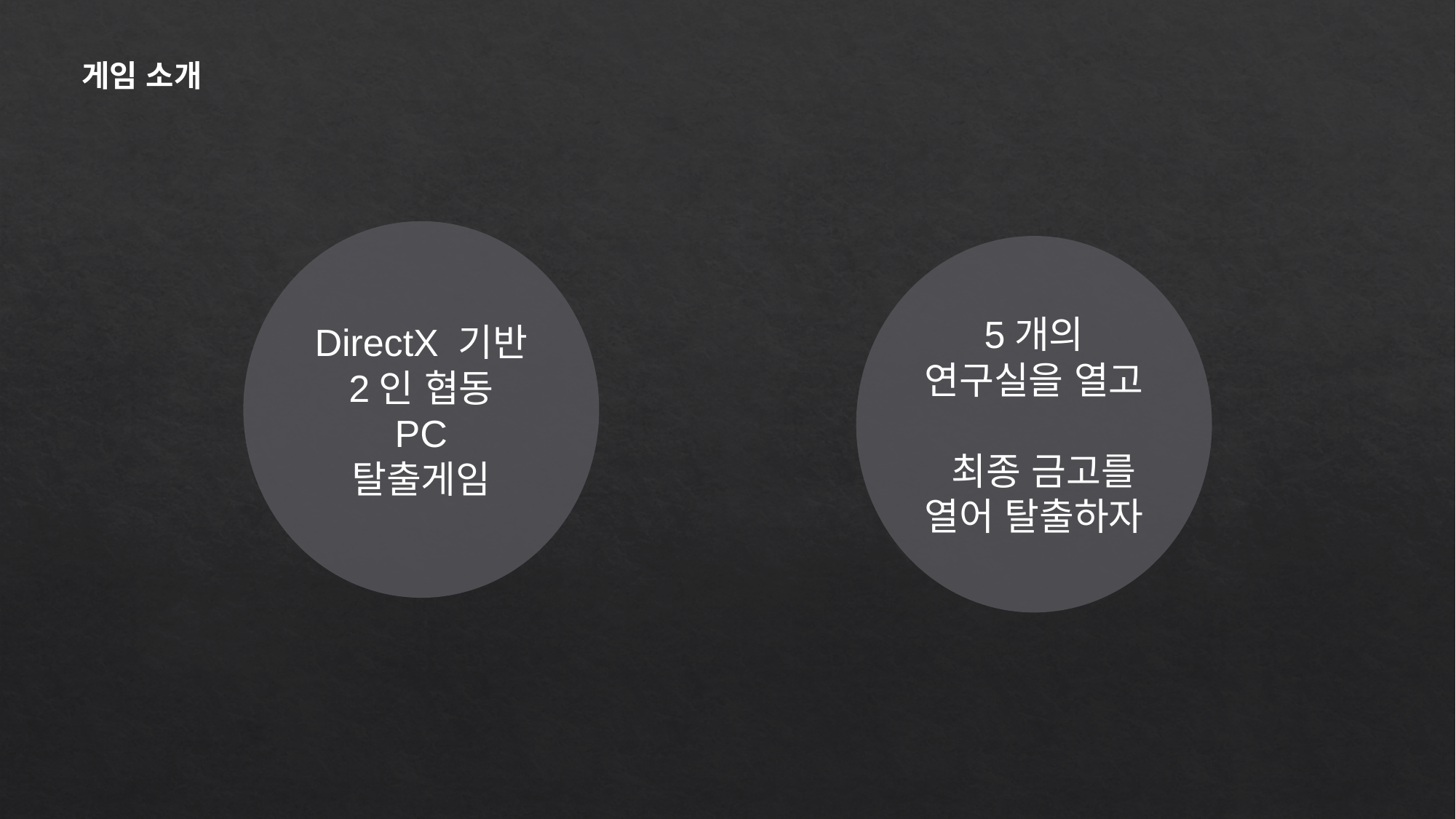

게임 소개
DirectX 기반
2인 협동
PC
탈출게임
5개의 연구실을 열고

 최종 금고를 열어 탈출하자